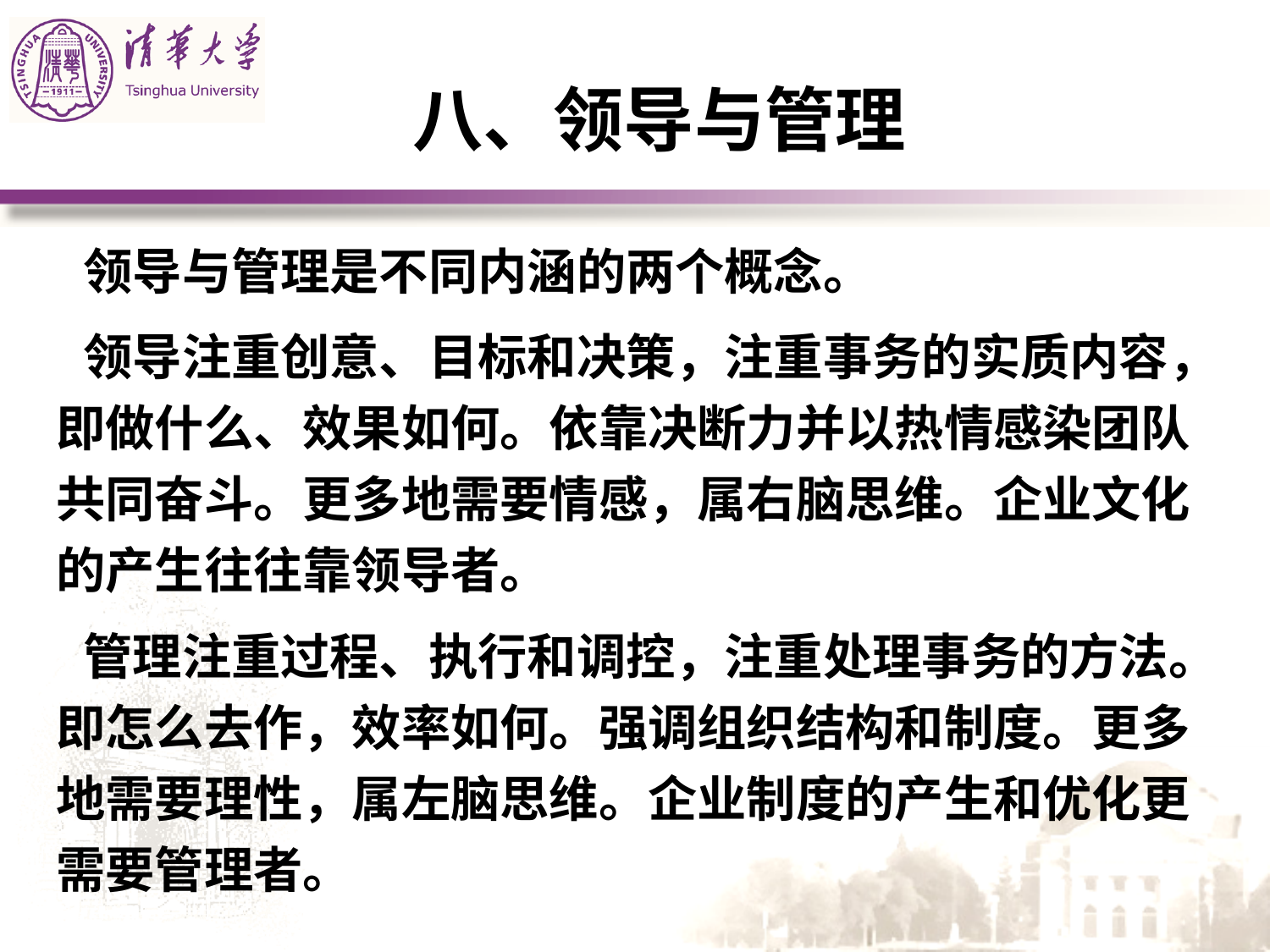

# 八、领导与管理
领导与管理是不同内涵的两个概念。
领导注重创意、目标和决策，注重事务的实质内容，即做什么、效果如何。依靠决断力并以热情感染团队共同奋斗。更多地需要情感，属右脑思维。企业文化的产生往往靠领导者。
管理注重过程、执行和调控，注重处理事务的方法。即怎么去作，效率如何。强调组织结构和制度。更多地需要理性，属左脑思维。企业制度的产生和优化更需要管理者。